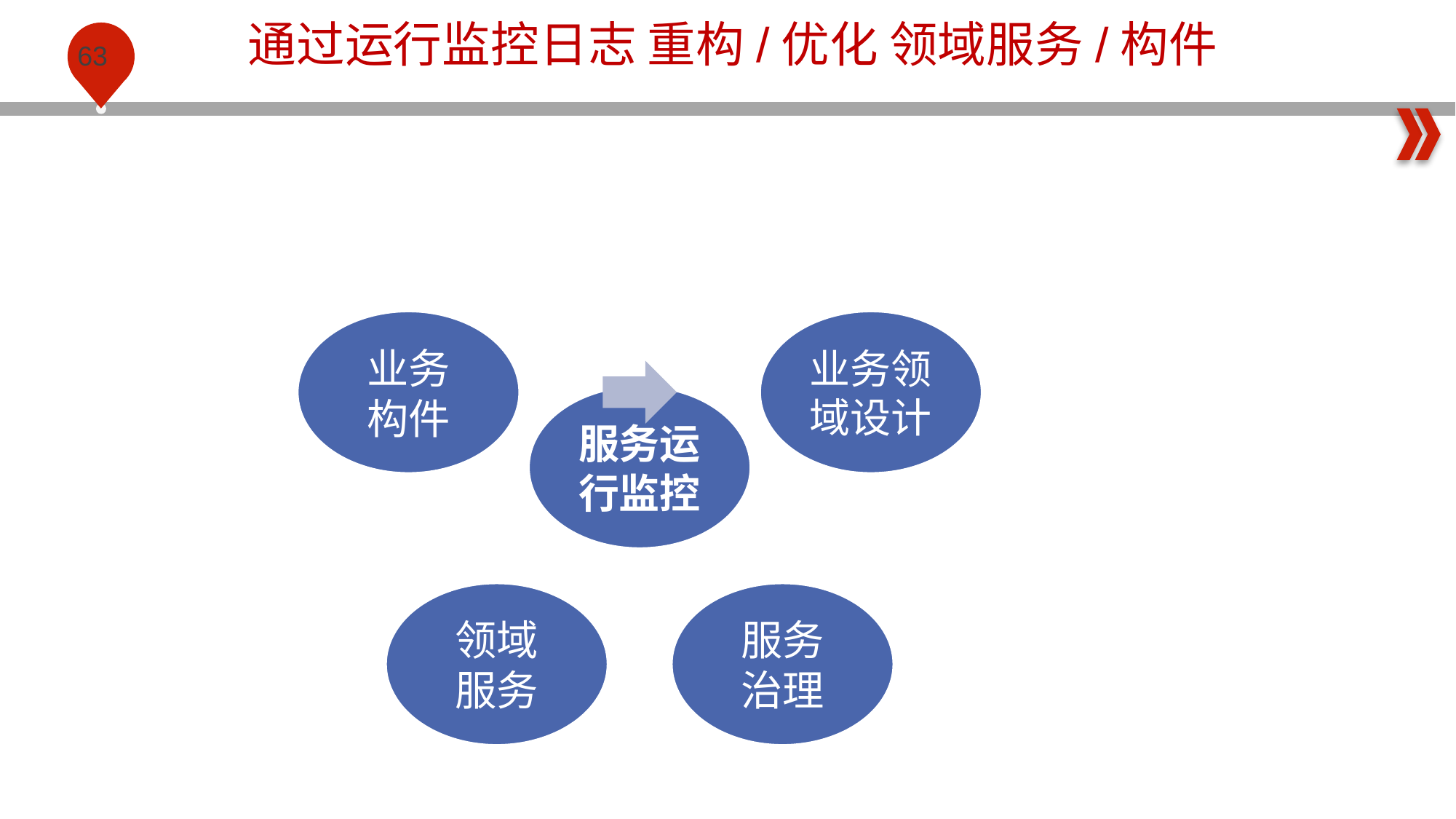

通过运行监控日志 重构/优化 领域服务/构件
服务运行监控
业务领域设计
服务
治理
领域
服务
业务
构件